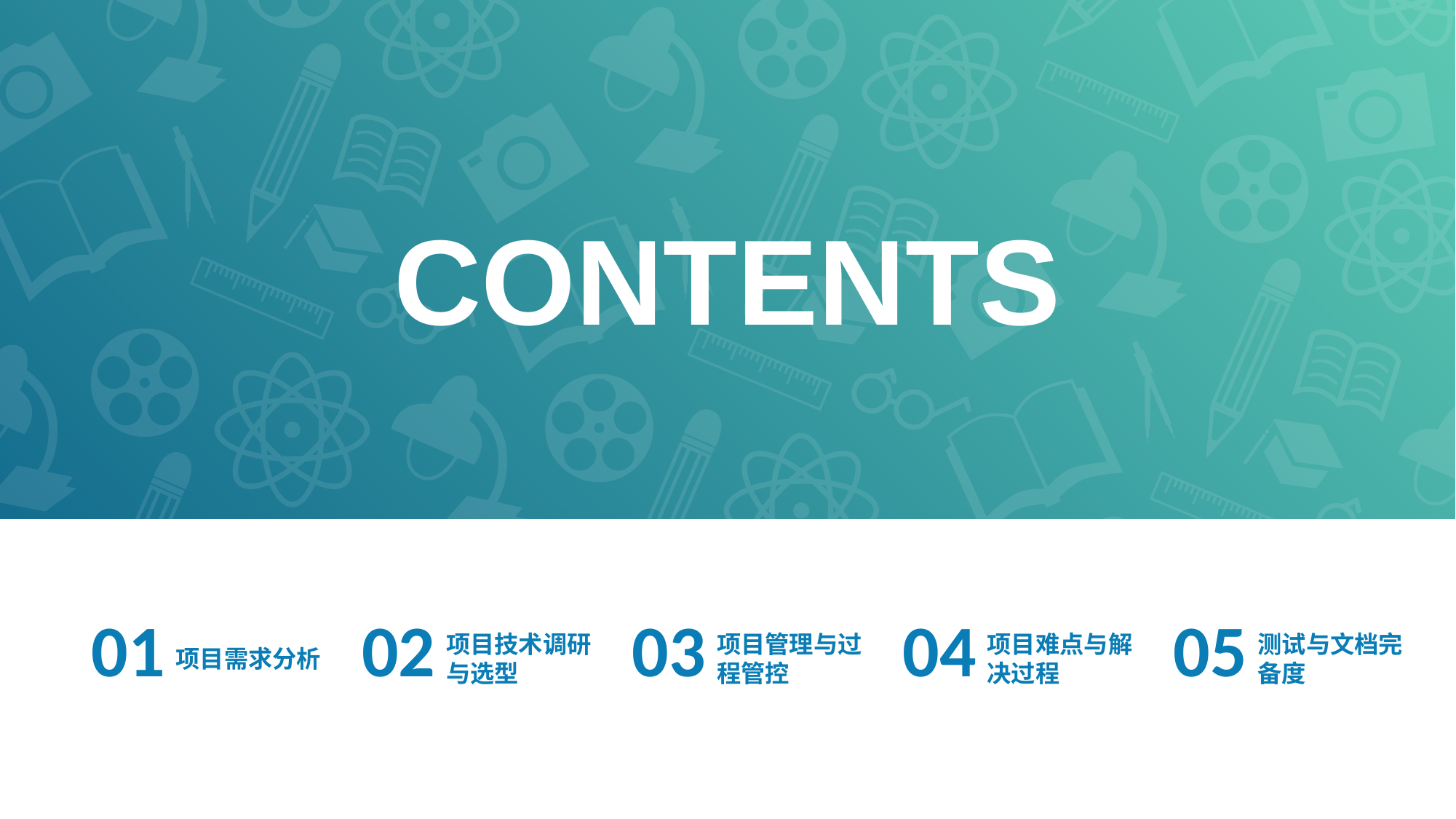

CONTENTS
01
项⽬需求分析
02
项⽬技术调研与选型
03
项⽬管理与过程管控
04
项⽬难点与解决过程
05
测试与⽂档完备度